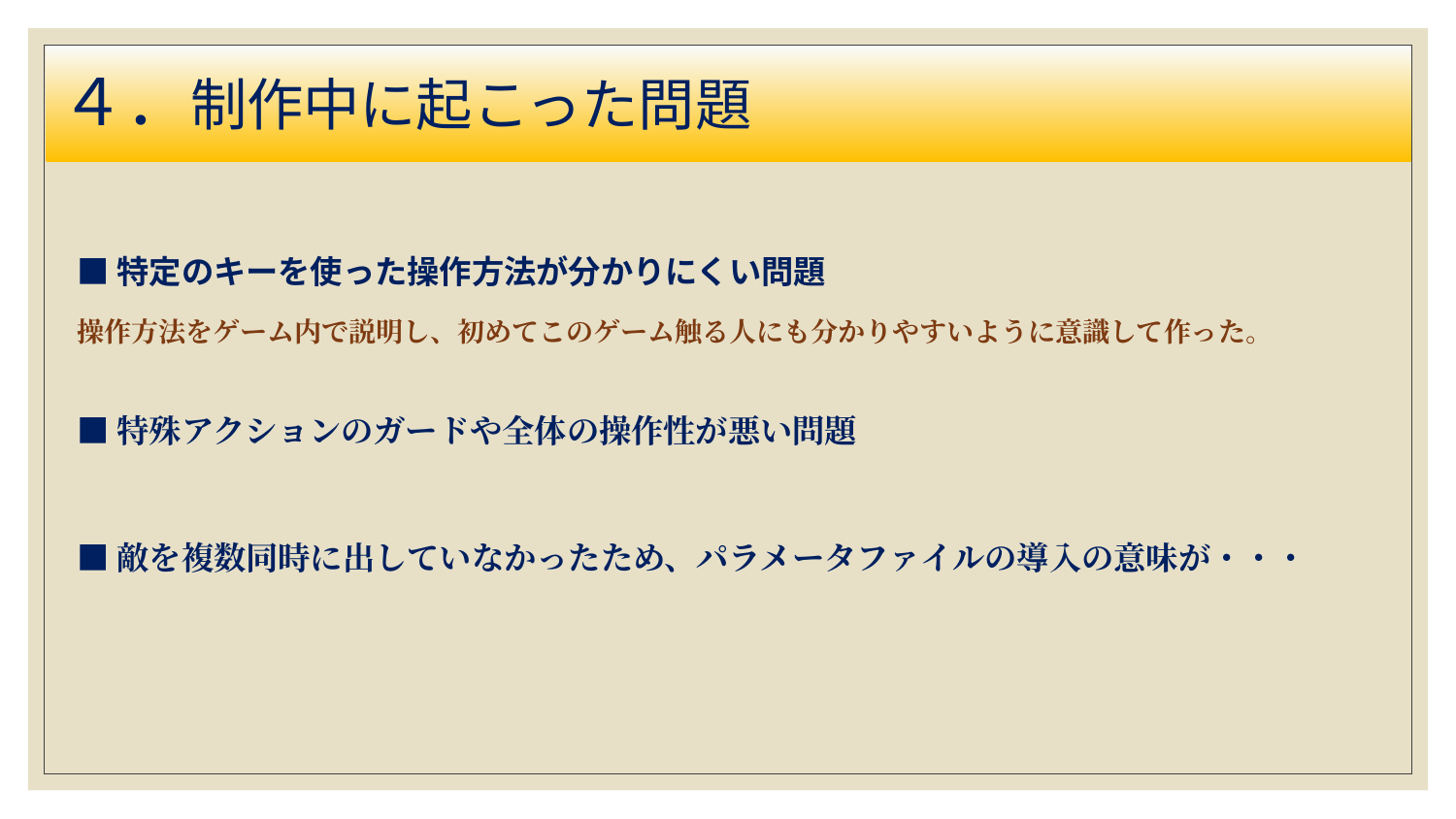

# ４．制作中に起こった問題
■特定のキーを使った操作方法が分かりにくい問題
操作方法をゲーム内で説明し、初めてこのゲーム触る人にも分かりやすいように意識して作った。
■特殊アクションのガードや全体の操作性が悪い問題
ゲーム全体のテンポを速くした。操作性も移動処理を修正し、操作性を改善させた。
■敵を複数同時に出していなかったため、パラメータファイルの導入の意味が・・・
複数同時に出現させ、パラメータファイルを紐づけた